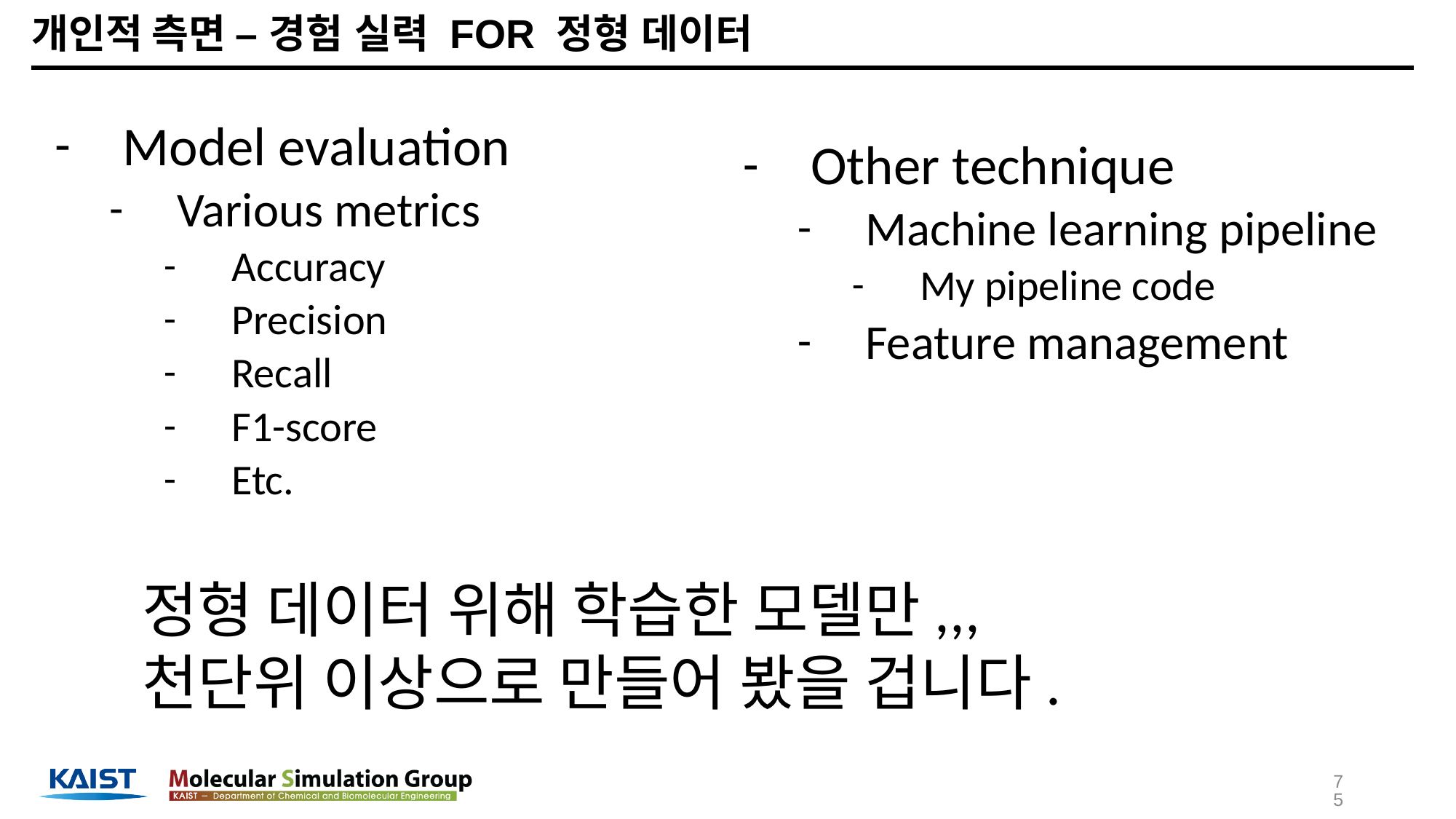

# 개인적 측면 – 경험 실력 FOR 정형 데이터

Model evaluation
Various metrics
Accuracy
Precision
Recall
F1-score
Etc.
Other technique
Machine learning pipeline
My pipeline code
Feature management
정형 데이터 위해 학습한 모델만,,,
천단위 이상으로 만들어 봤을 겁니다.
75